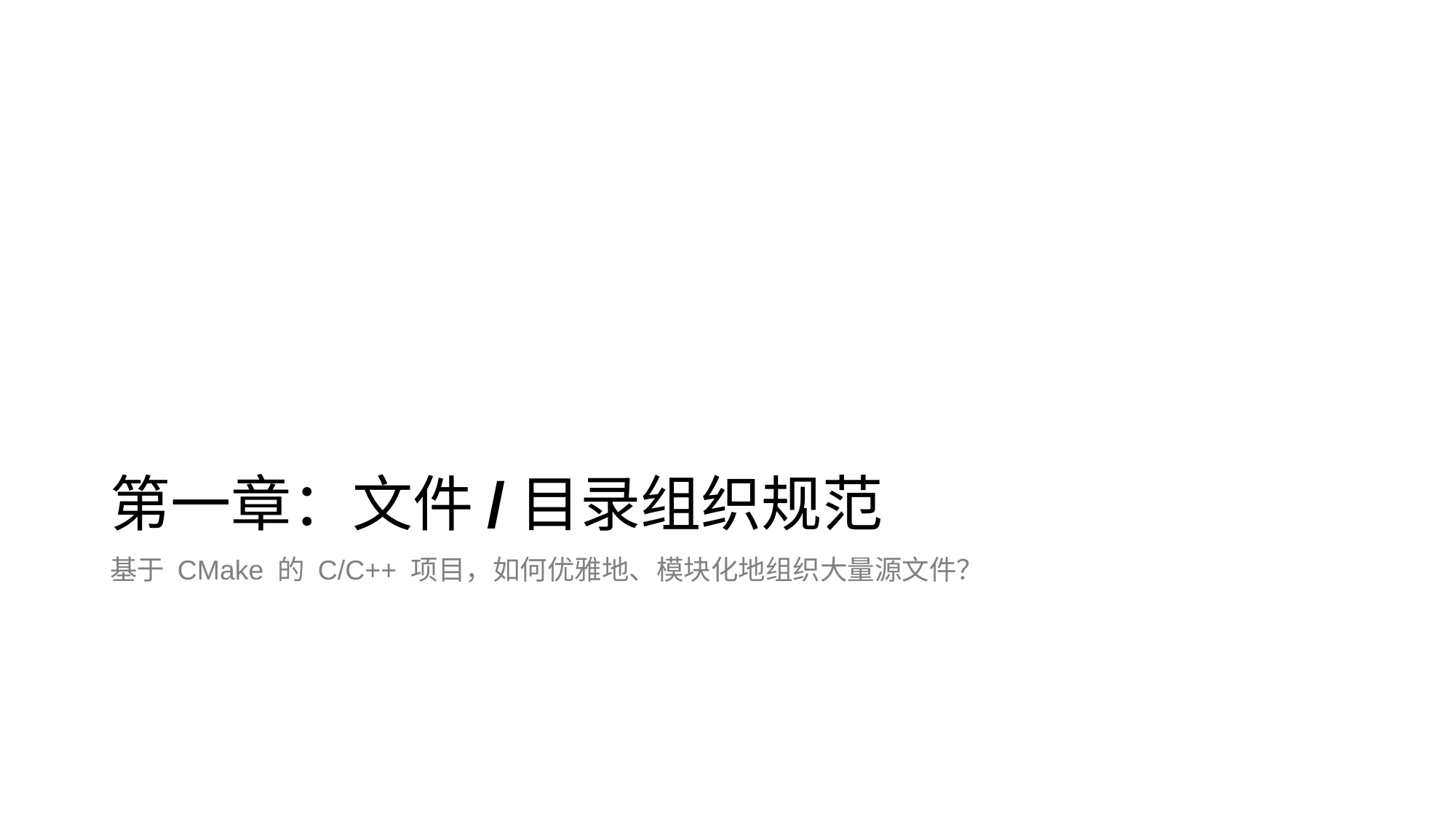

# 第一章：文件/目录组织规范
基于 CMake 的 C/C++ 项目，如何优雅地、模块化地组织大量源文件？